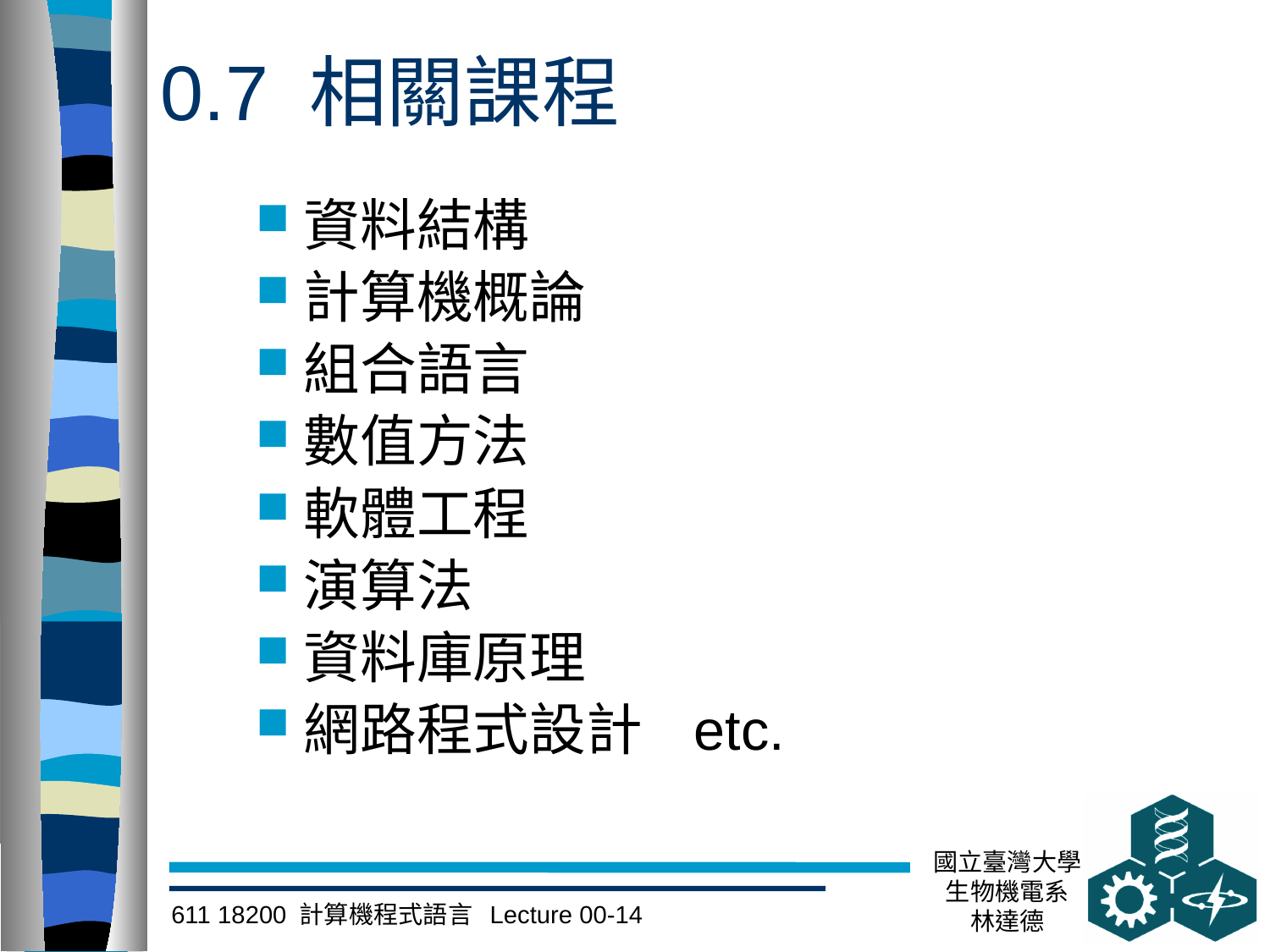

# 0.7 相關課程
資料結構
計算機概論
組合語言
數值方法
軟體工程
演算法
資料庫原理
網路程式設計   etc.